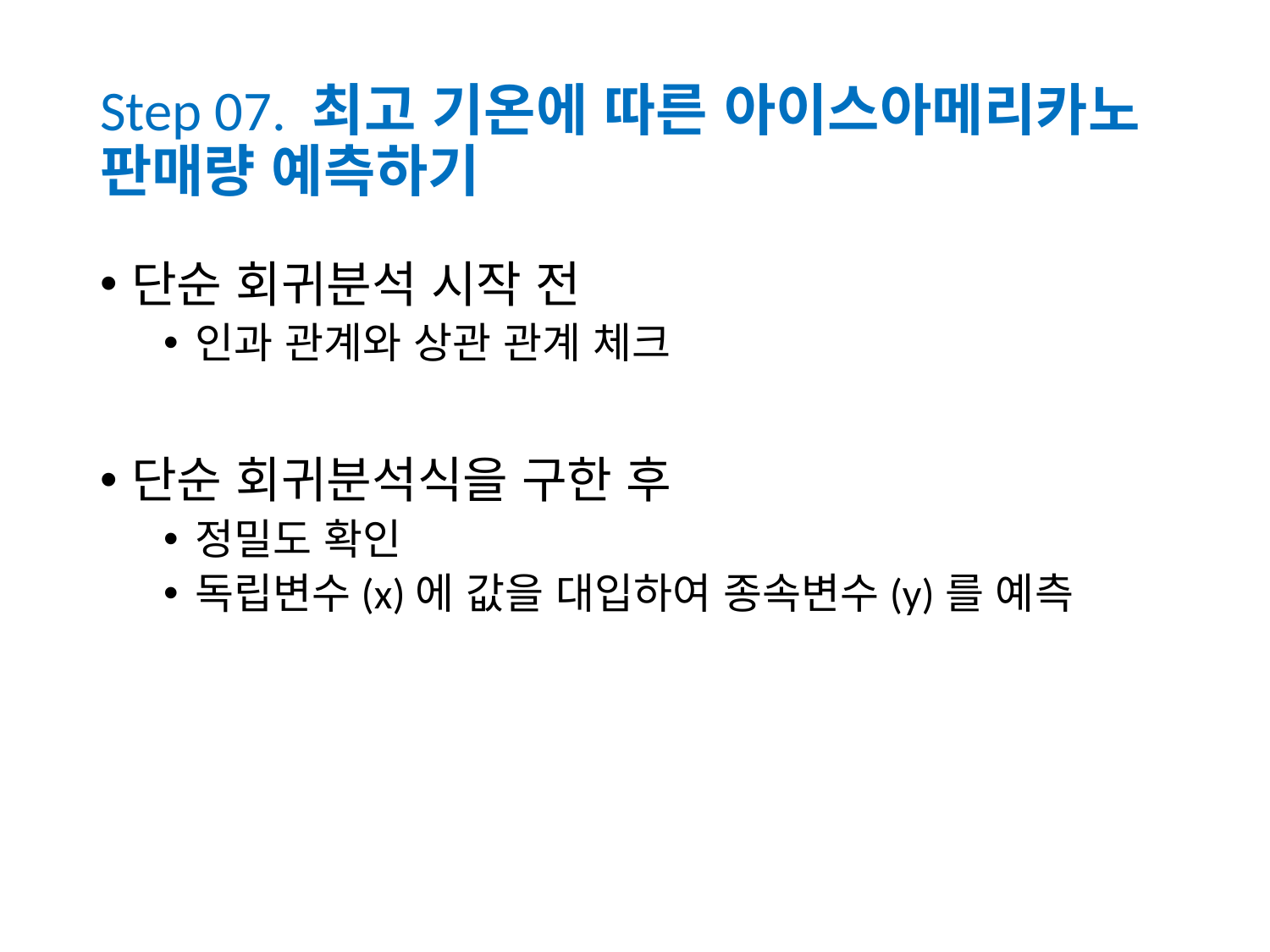

# Step 07. 최고 기온에 따른 아이스아메리카노 판매량 예측하기
단순 회귀분석 시작 전
인과 관계와 상관 관계 체크

단순 회귀분석식을 구한 후
정밀도 확인
독립변수(x)에 값을 대입하여 종속변수(y)를 예측